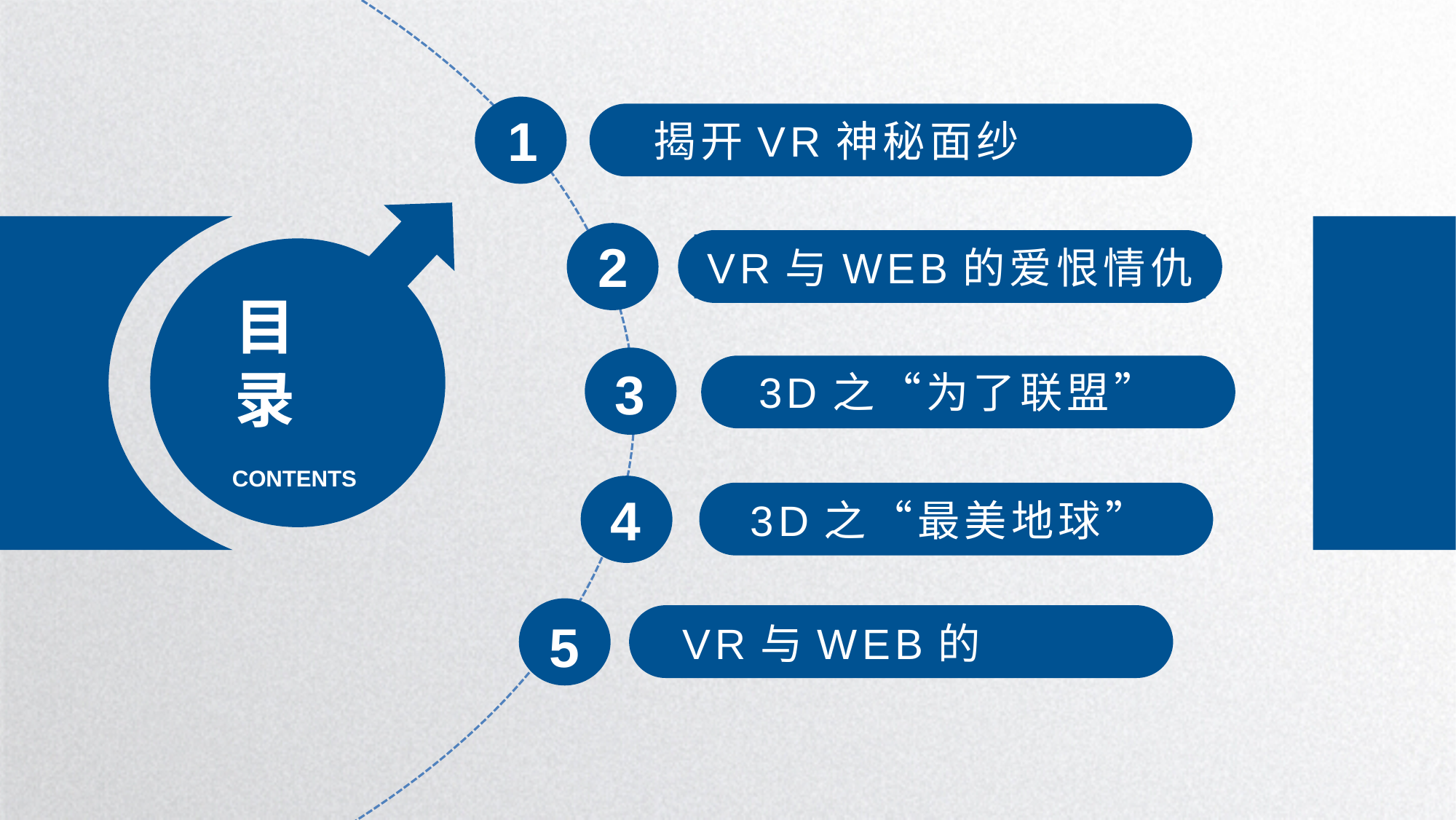

1

揭开VR神秘面纱

2

VR与WEB的爱恨情仇

目
录

3

3D之“为了联盟”
CONTENTS

4

3D之“最美地球”

5
VR与WEB的